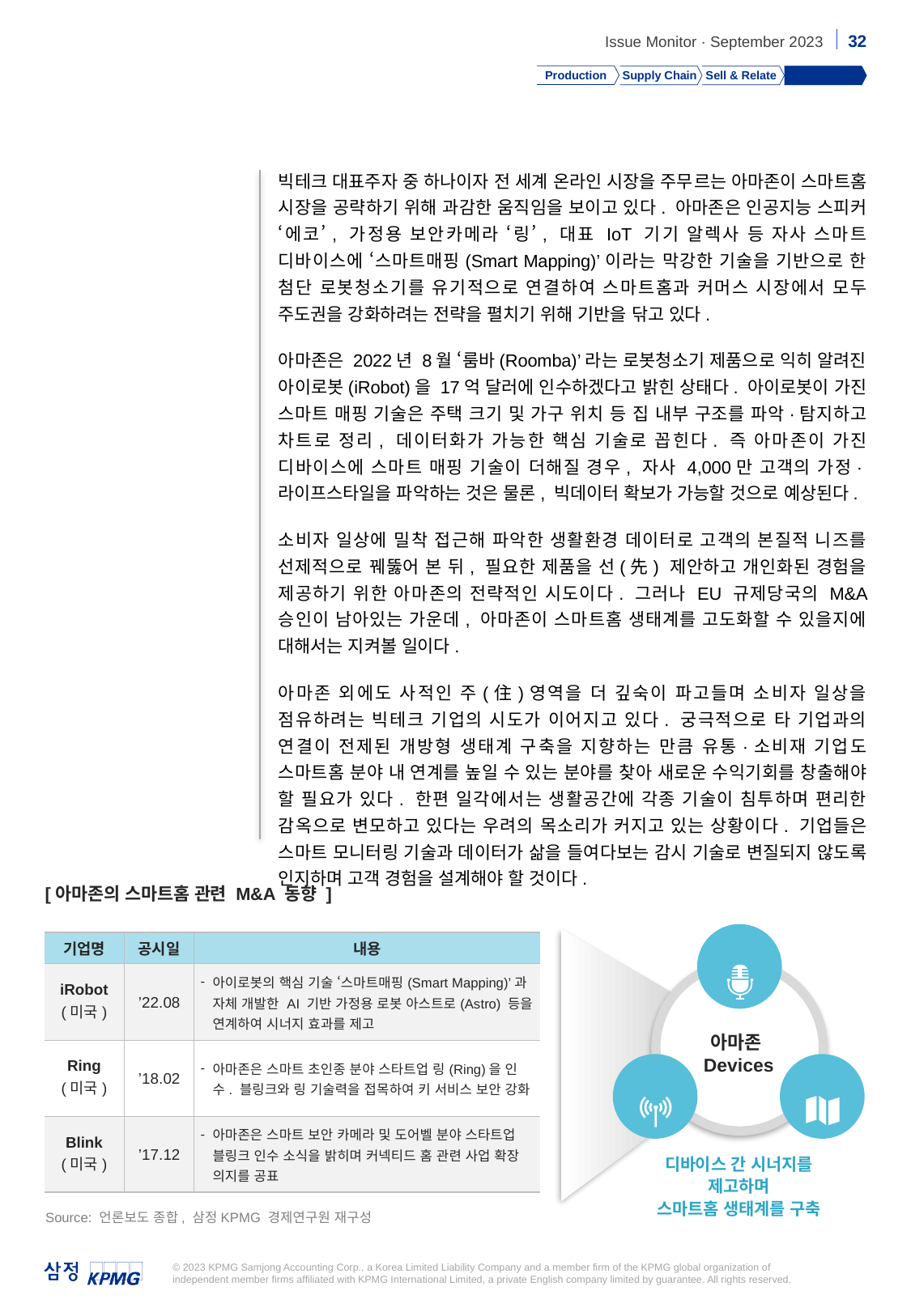

Production

Supply Chain
Sell & Relate
Lifestyle
빅테크 대표주자 중 하나이자 전 세계 온라인 시장을 주무르는 아마존이 스마트홈 시장을 공략하기 위해 과감한 움직임을 보이고 있다. 아마존은 인공지능 스피커 ‘에코’, 가정용 보안카메라 ‘링’, 대표 IoT 기기 알렉사 등 자사 스마트 디바이스에 ‘스마트매핑(Smart Mapping)’이라는 막강한 기술을 기반으로 한 첨단 로봇청소기를 유기적으로 연결하여 스마트홈과 커머스 시장에서 모두 주도권을 강화하려는 전략을 펼치기 위해 기반을 닦고 있다.
아마존은 2022년 8월 ‘룸바(Roomba)’라는 로봇청소기 제품으로 익히 알려진 아이로봇(iRobot)을 17억 달러에 인수하겠다고 밝힌 상태다. 아이로봇이 가진 스마트 매핑 기술은 주택 크기 및 가구 위치 등 집 내부 구조를 파악·탐지하고 차트로 정리, 데이터화가 가능한 핵심 기술로 꼽힌다. 즉 아마존이 가진 디바이스에 스마트 매핑 기술이 더해질 경우, 자사 4,000만 고객의 가정·라이프스타일을 파악하는 것은 물론, 빅데이터 확보가 가능할 것으로 예상된다.
소비자 일상에 밀착 접근해 파악한 생활환경 데이터로 고객의 본질적 니즈를 선제적으로 꿰뚫어 본 뒤, 필요한 제품을 선(先) 제안하고 개인화된 경험을 제공하기 위한 아마존의 전략적인 시도이다. 그러나 EU 규제당국의 M&A 승인이 남아있는 가운데, 아마존이 스마트홈 생태계를 고도화할 수 있을지에 대해서는 지켜볼 일이다.
아마존 외에도 사적인 주(住)영역을 더 깊숙이 파고들며 소비자 일상을 점유하려는 빅테크 기업의 시도가 이어지고 있다. 궁극적으로 타 기업과의 연결이 전제된 개방형 생태계 구축을 지향하는 만큼 유통·소비재 기업도 스마트홈 분야 내 연계를 높일 수 있는 분야를 찾아 새로운 수익기회를 창출해야 할 필요가 있다. 한편 일각에서는 생활공간에 각종 기술이 침투하며 편리한 감옥으로 변모하고 있다는 우려의 목소리가 커지고 있는 상황이다. 기업들은 스마트 모니터링 기술과 데이터가 삶을 들여다보는 감시 기술로 변질되지 않도록 인지하며 고객 경험을 설계해야 할 것이다.

[아마존의 스마트홈 관련 M&A 동향 ]
Alexa
| 기업명 | 공시일 | 내용 |
| --- | --- | --- |
| iRobot (미국) | ’22.08 | 아이로봇의 핵심 기술 ‘스마트매핑(Smart Mapping)’과 자체 개발한 AI 기반 가정용 로봇 아스트로(Astro) 등을 연계하여 시너지 효과를 제고 |
| Ring (미국) | ’18.02 | 아마존은 스마트 초인종 분야 스타트업 링(Ring)을 인수. 블링크와 링 기술력을 접목하여 키 서비스 보안 강화 |
| Blink (미국) | ’17.12 | 아마존은 스마트 보안 카메라 및 도어벨 분야 스타트업 블링크 인수 소식을 밝히며 커넥티드 홈 관련 사업 확장 의지를 공표 |

아마존
Devices
Echo
Astro

디바이스 간 시너지를 제고하며
스마트홈 생태계를 구축
Source: 언론보도 종합, 삼정KPMG 경제연구원 재구성